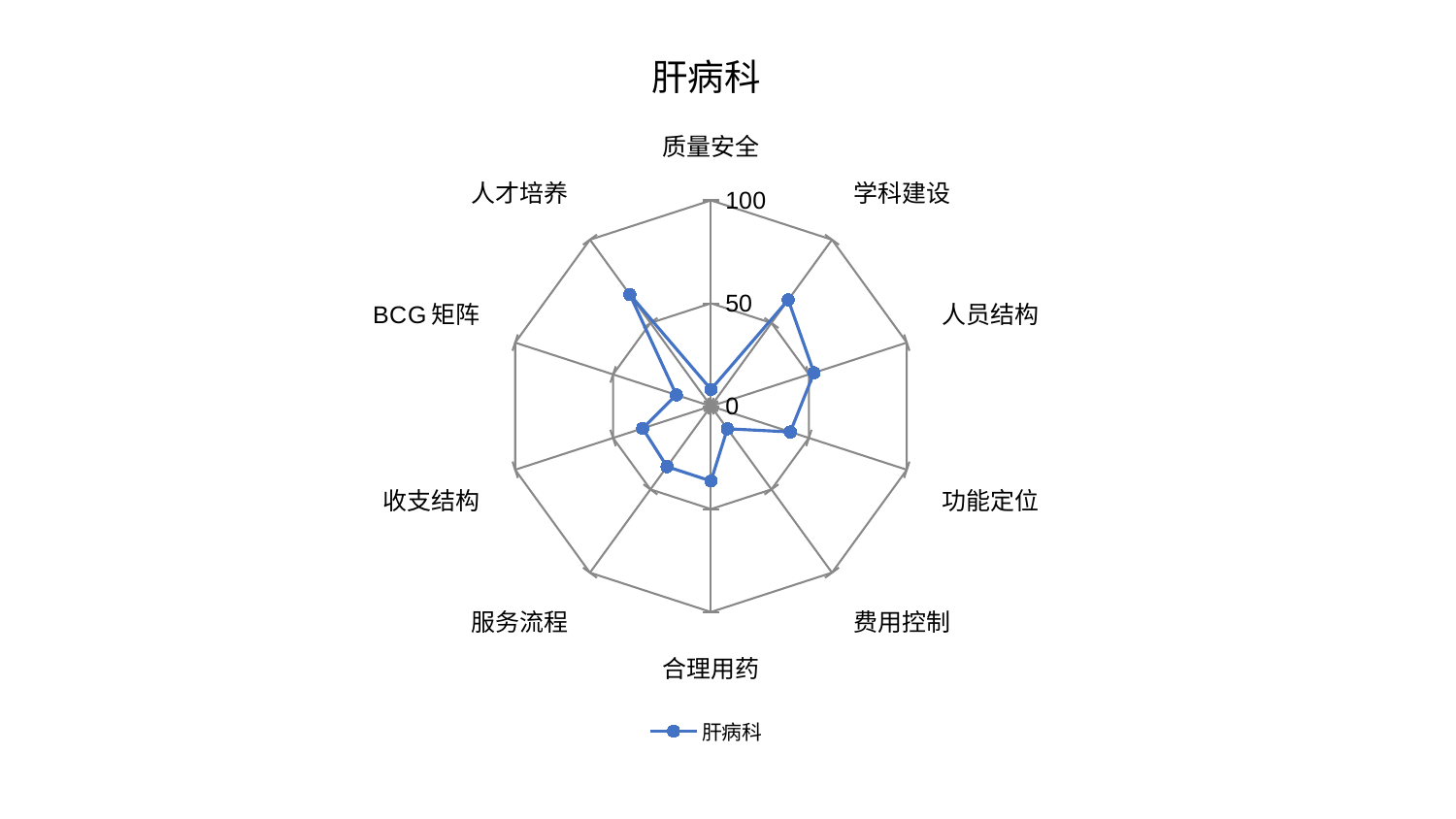

### Chart: 肝病科

| Category | 肝病科 |
|---|---|
| 质量安全 | 8.153857301905287 |
| 学科建设 | 63.888680918631486 |
| 人员结构 | 52.603913883582145 |
| 功能定位 | 40.5190081408877 |
| 费用控制 | 13.573615917954216 |
| 合理用药 | 36.360722479809354 |
| 服务流程 | 36.32066370222839 |
| 收支结构 | 34.905624244944654 |
| BCG矩阵 | 17.690167522016864 |
| 人才培养 | 67.06453046708074 |
133